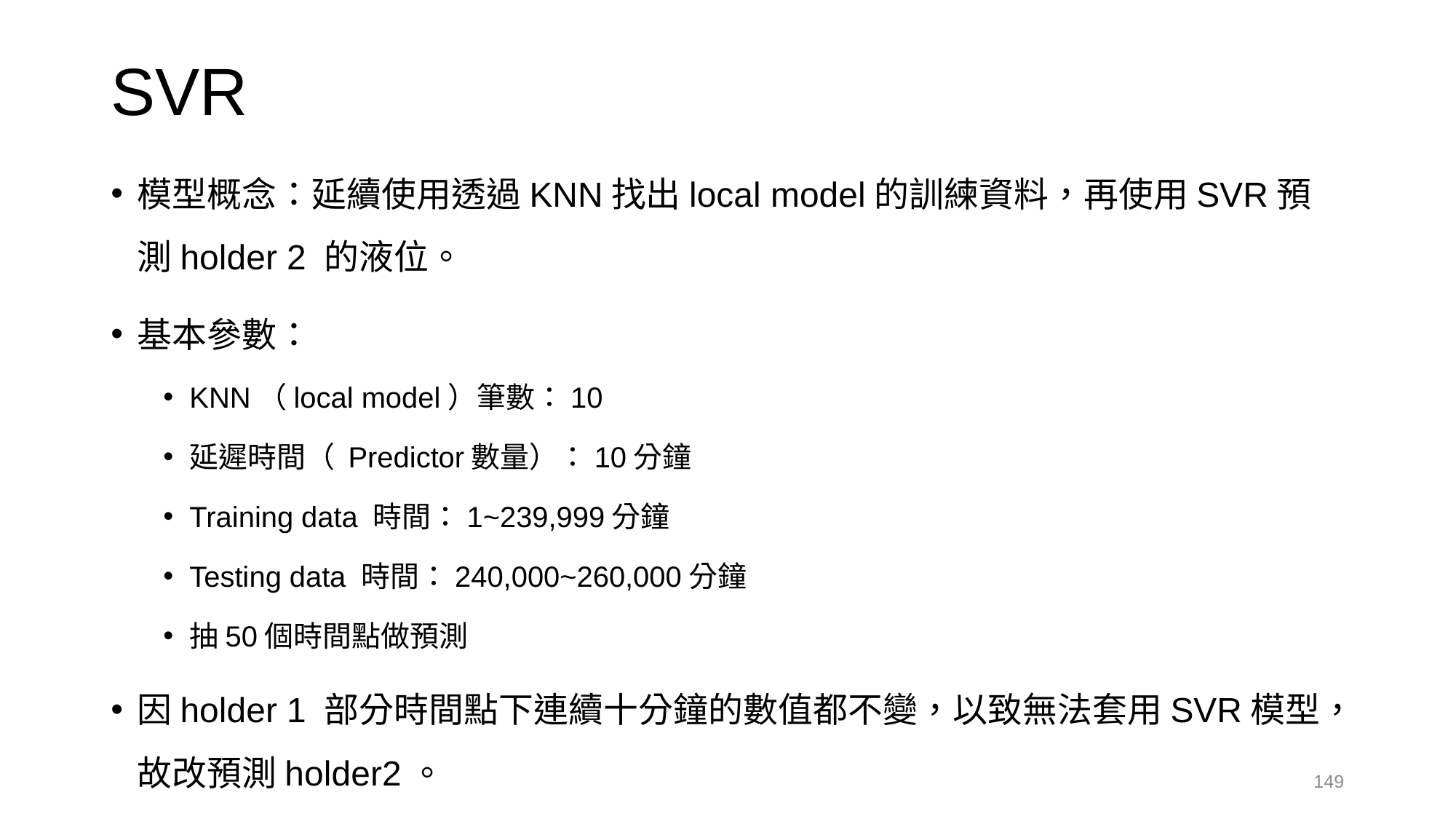

# SVR
模型概念：延續使用透過KNN找出local model的訓練資料，再使用SVR預測holder 2 的液位。
基本參數：
KNN（local model）筆數：10
延遲時間（ Predictor數量）：10分鐘
Training data 時間：1~239,999分鐘
Testing data 時間：240,000~260,000分鐘
抽50個時間點做預測
因holder 1 部分時間點下連續十分鐘的數值都不變，以致無法套用SVR模型，故改預測holder2。
149